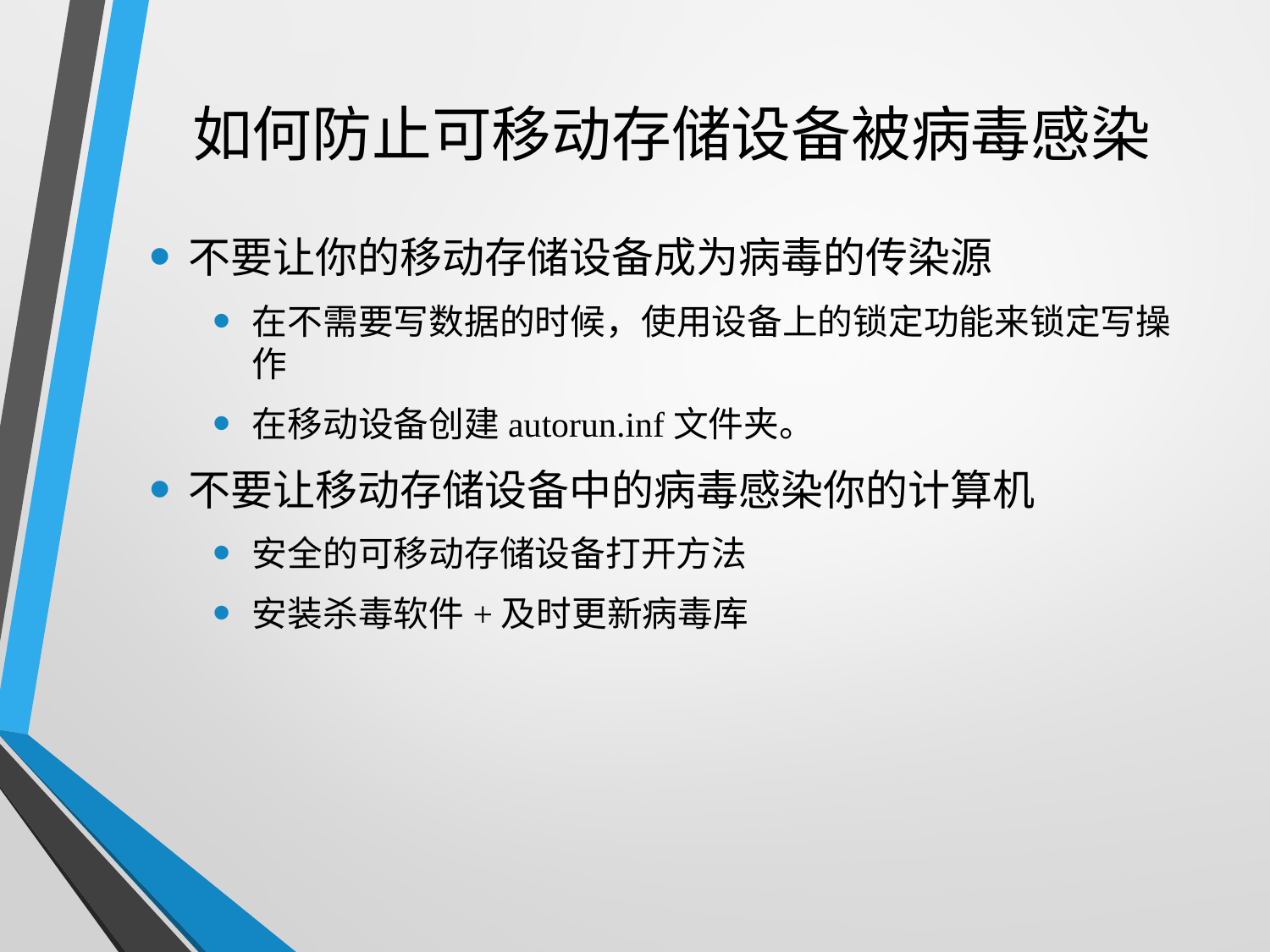

# 如何防止可移动存储设备被病毒感染
不要让你的移动存储设备成为病毒的传染源
在不需要写数据的时候，使用设备上的锁定功能来锁定写操作
在移动设备创建autorun.inf文件夹。
不要让移动存储设备中的病毒感染你的计算机
安全的可移动存储设备打开方法
安装杀毒软件+及时更新病毒库